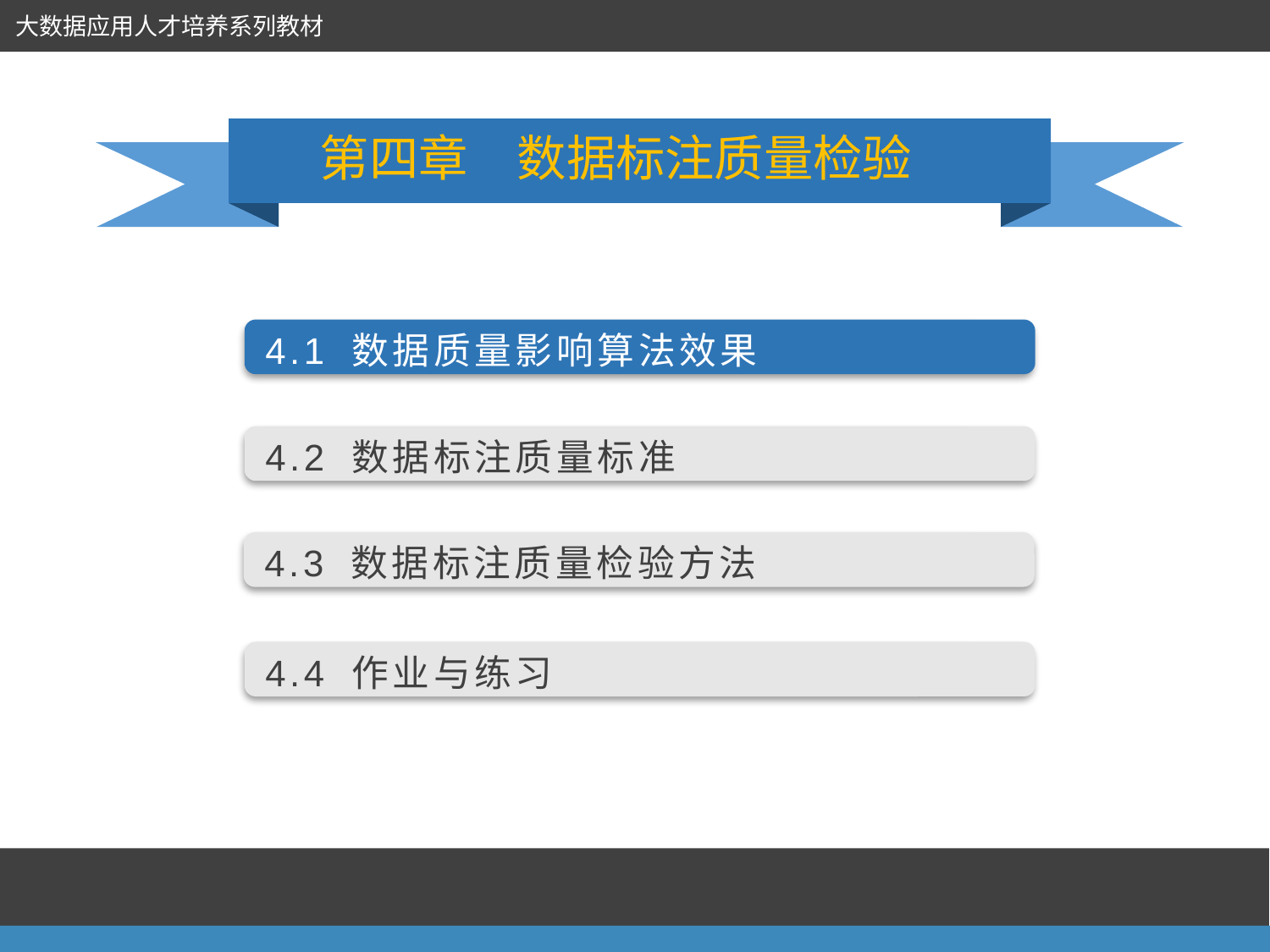

大数据应用人才培养系列教材

第四章　数据标注质量检验

4.1 数据质量影响算法效果

4.2 数据标注质量标准

4.3 数据标注质量检验方法

4.4 作业与练习